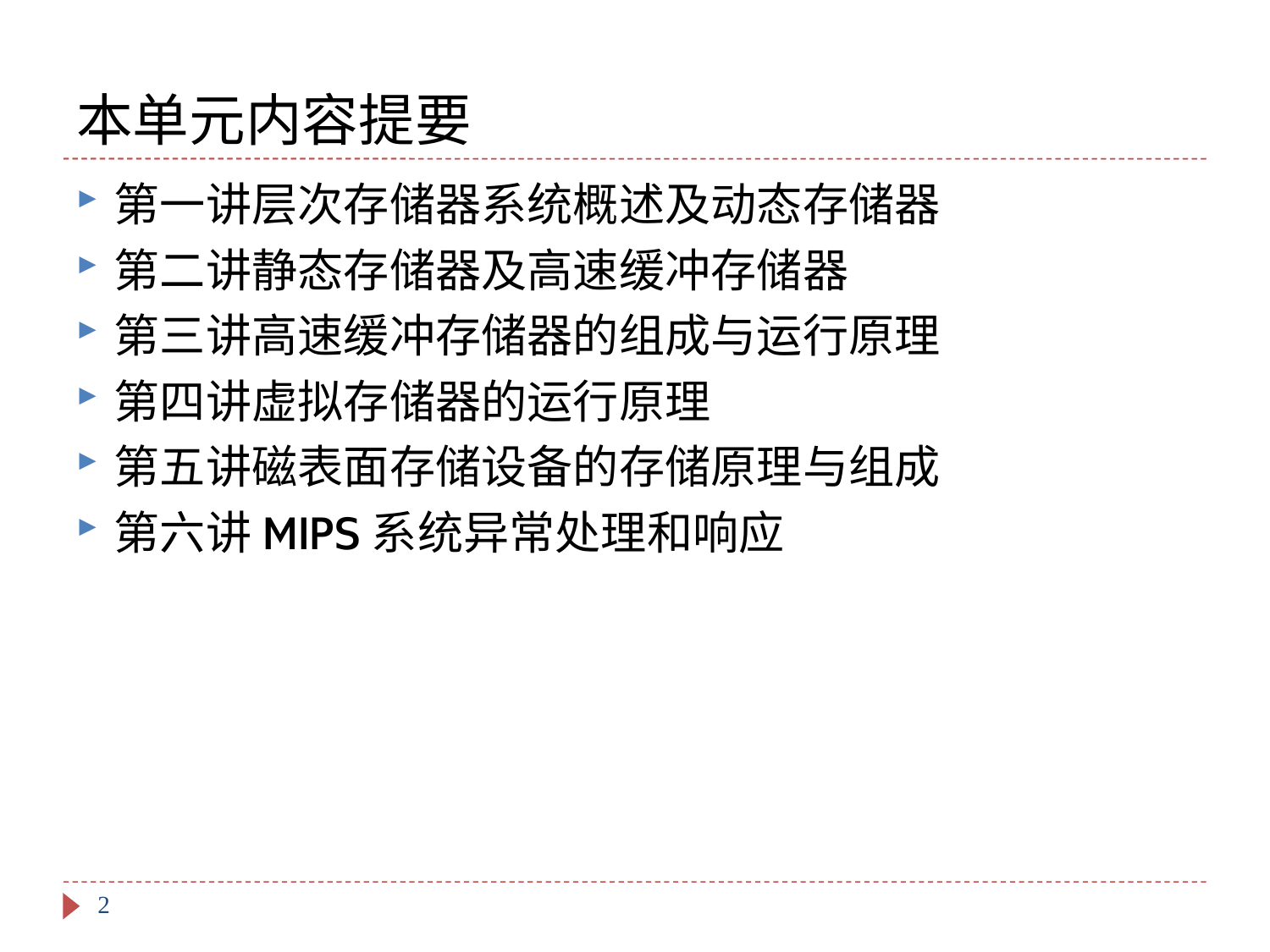

# 本单元内容提要
第一讲层次存储器系统概述及动态存储器
第二讲静态存储器及高速缓冲存储器
第三讲高速缓冲存储器的组成与运行原理
第四讲虚拟存储器的运行原理
第五讲磁表面存储设备的存储原理与组成
第六讲MIPS系统异常处理和响应

2